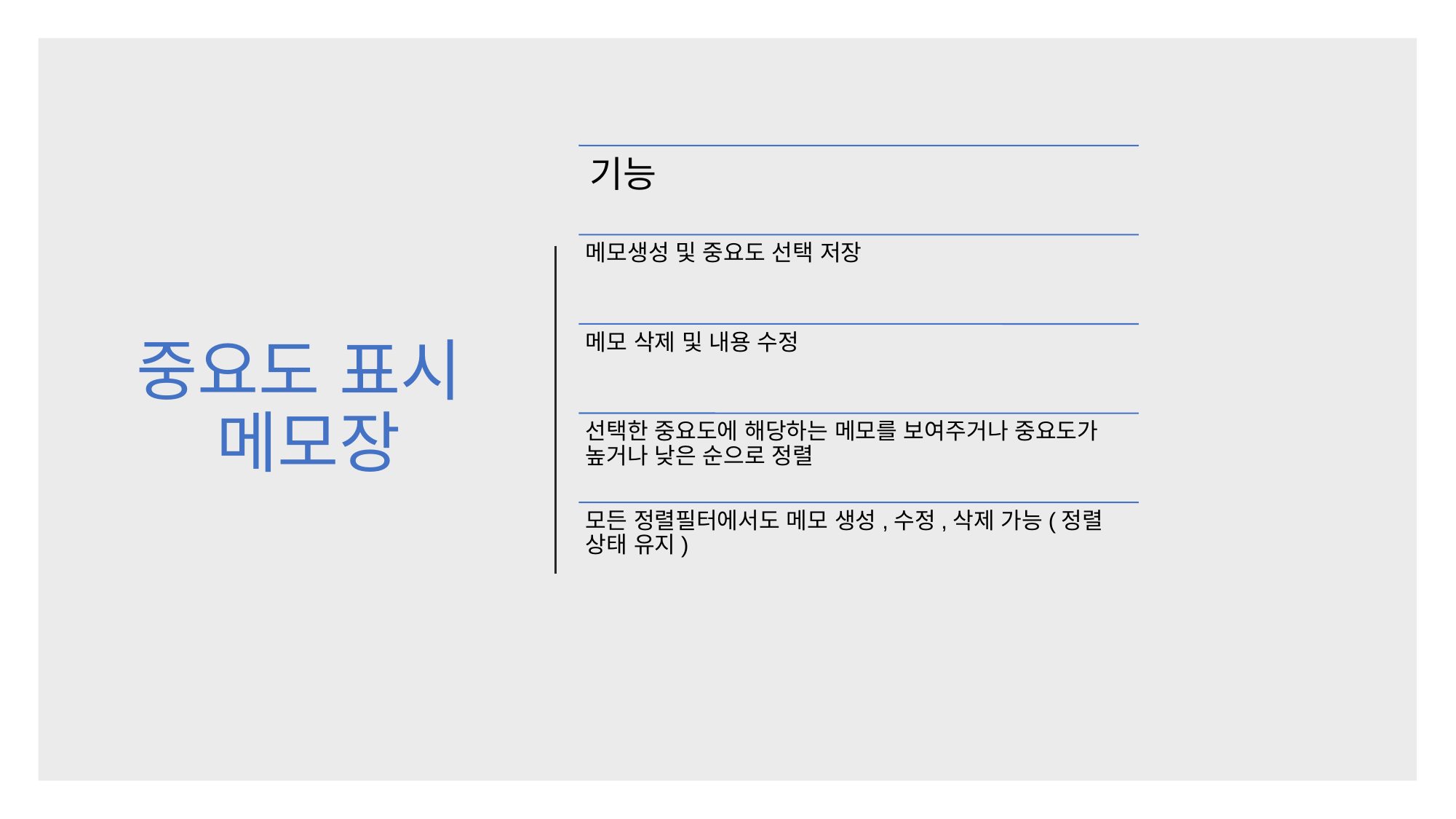

# 중요도 표시 메모장
기능
메모생성 및 중요도 선택 저장
메모 삭제 및 내용 수정
선택한 중요도에 해당하는 메모를 보여주거나 중요도가 높거나 낮은 순으로 정렬
모든 정렬필터에서도 메모 생성,수정,삭제 가능(정렬 상태 유지)